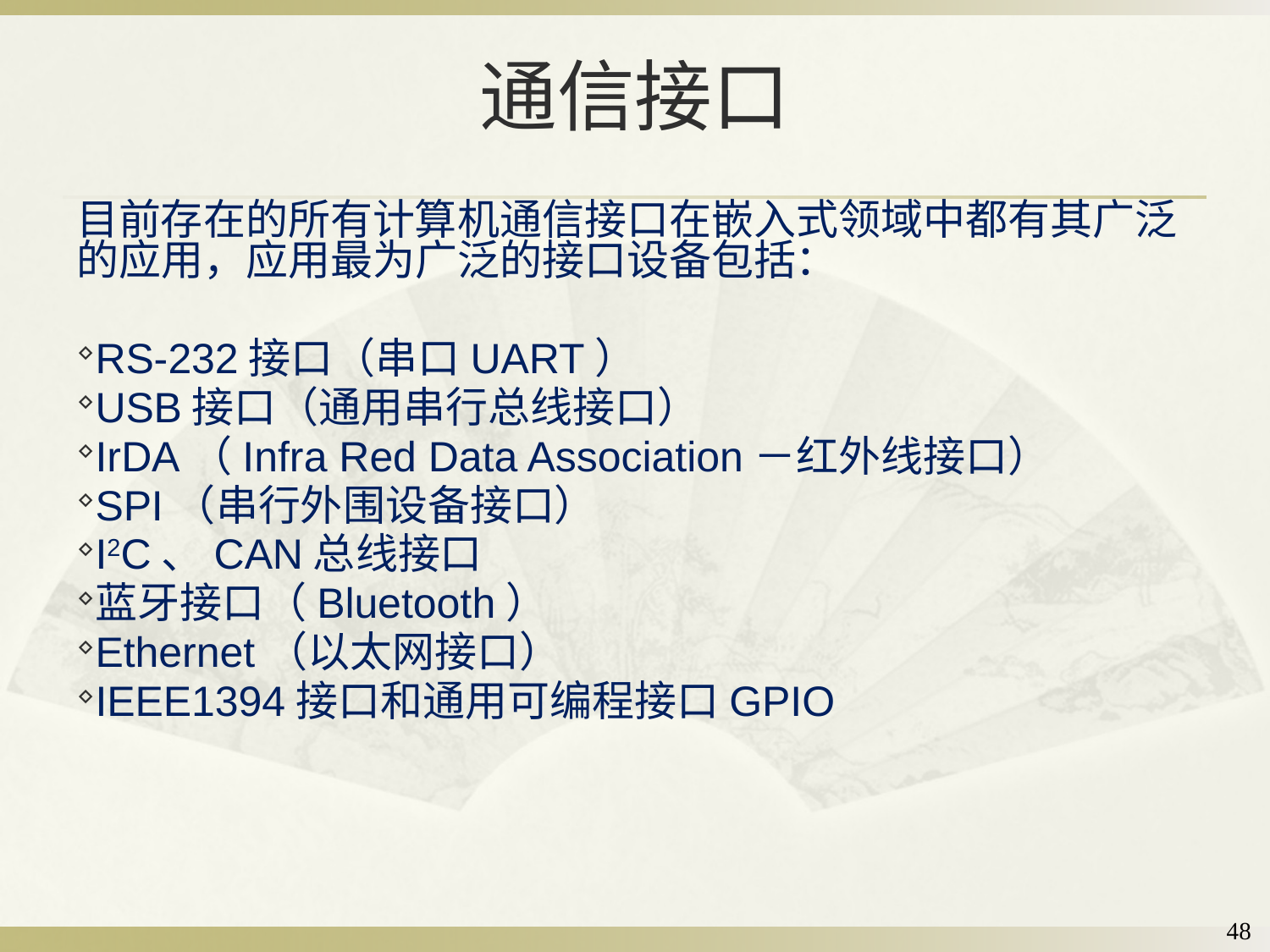

# 通信接口
目前存在的所有计算机通信接口在嵌入式领域中都有其广泛的应用，应用最为广泛的接口设备包括：

RS-232接口（串口UART）
USB接口（通用串行总线接口）
IrDA（Infra Red Data Association－红外线接口）
SPI（串行外围设备接口）
I2C、CAN总线接口
蓝牙接口（Bluetooth）
Ethernet（以太网接口）
IEEE1394接口和通用可编程接口GPIO